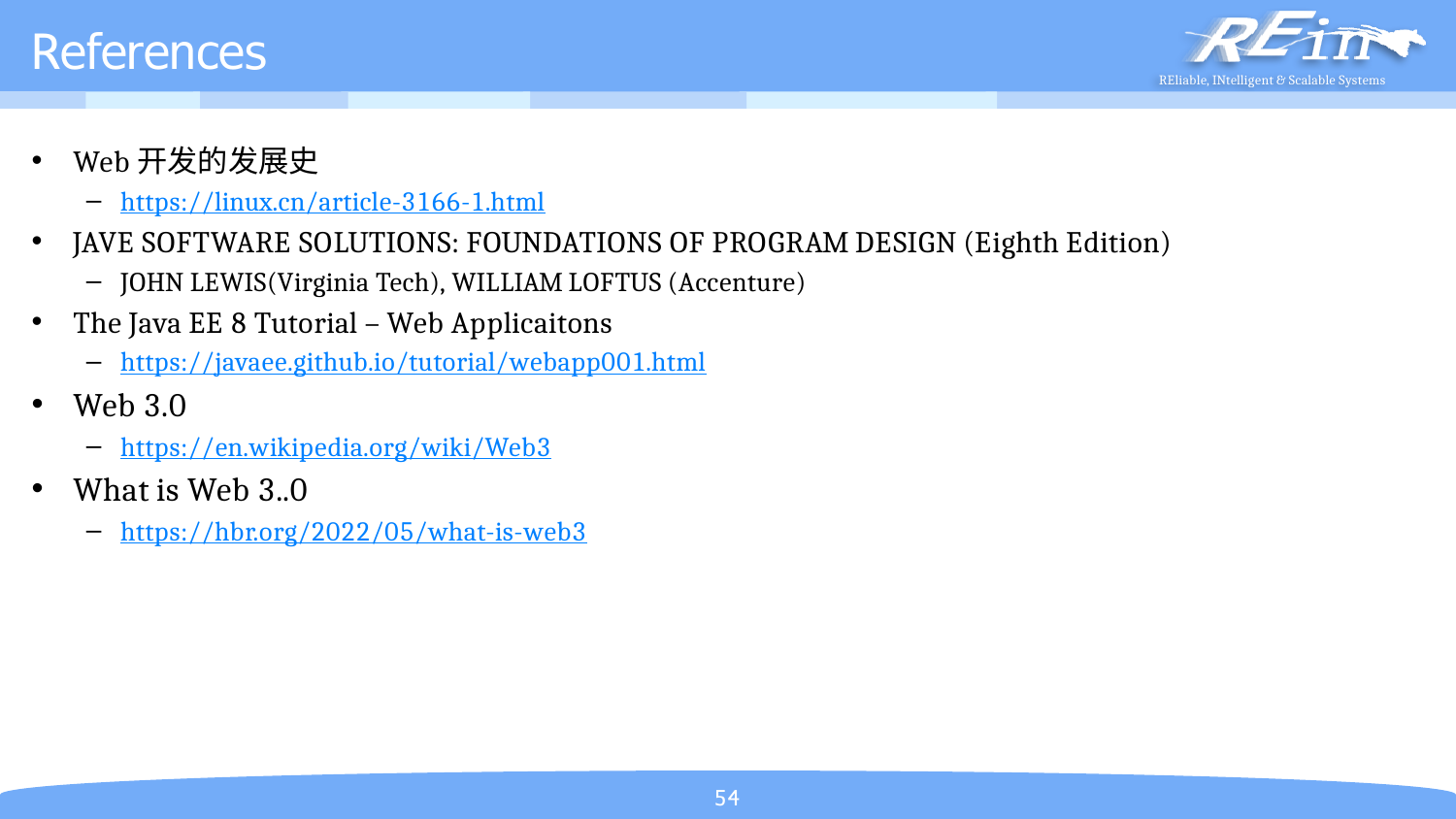

# References
Web开发的发展史
https://linux.cn/article-3166-1.html
JAVE SOFTWARE SOLUTIONS: FOUNDATIONS OF PROGRAM DESIGN (Eighth Edition)
JOHN LEWIS(Virginia Tech), WILLIAM LOFTUS (Accenture)
The Java EE 8 Tutorial – Web Applicaitons
https://javaee.github.io/tutorial/webapp001.html
Web 3.0
https://en.wikipedia.org/wiki/Web3
What is Web 3..0
https://hbr.org/2022/05/what-is-web3
54